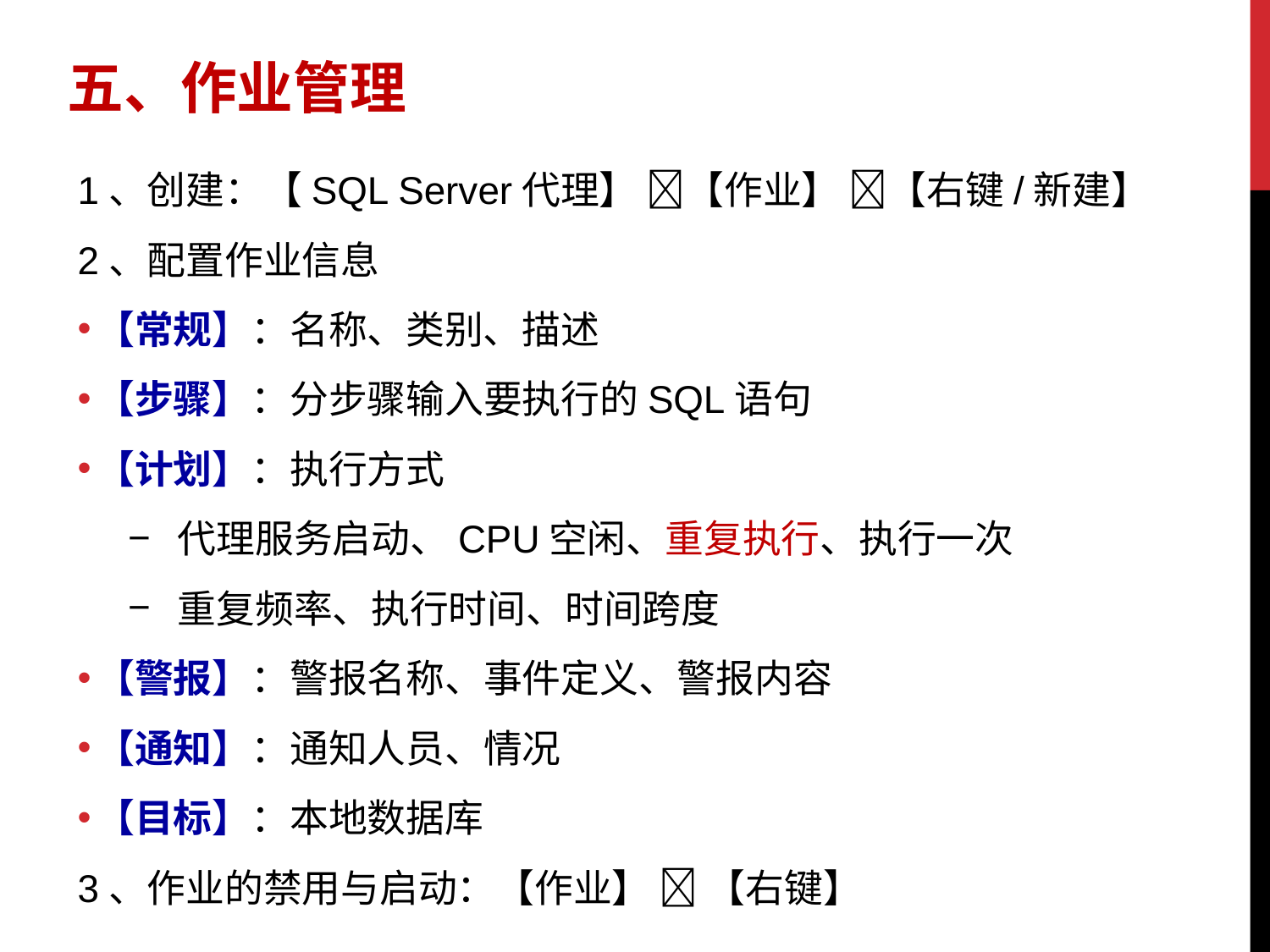

五、作业管理
1、创建：【SQL Server代理】 →【作业】 →【右键/新建】
2、配置作业信息
【常规】：名称、类别、描述
【步骤】：分步骤输入要执行的SQL语句
【计划】：执行方式
代理服务启动、CPU空闲、重复执行、执行一次
重复频率、执行时间、时间跨度
【警报】：警报名称、事件定义、警报内容
【通知】：通知人员、情况
【目标】：本地数据库
3、作业的禁用与启动：【作业】 → 【右键】